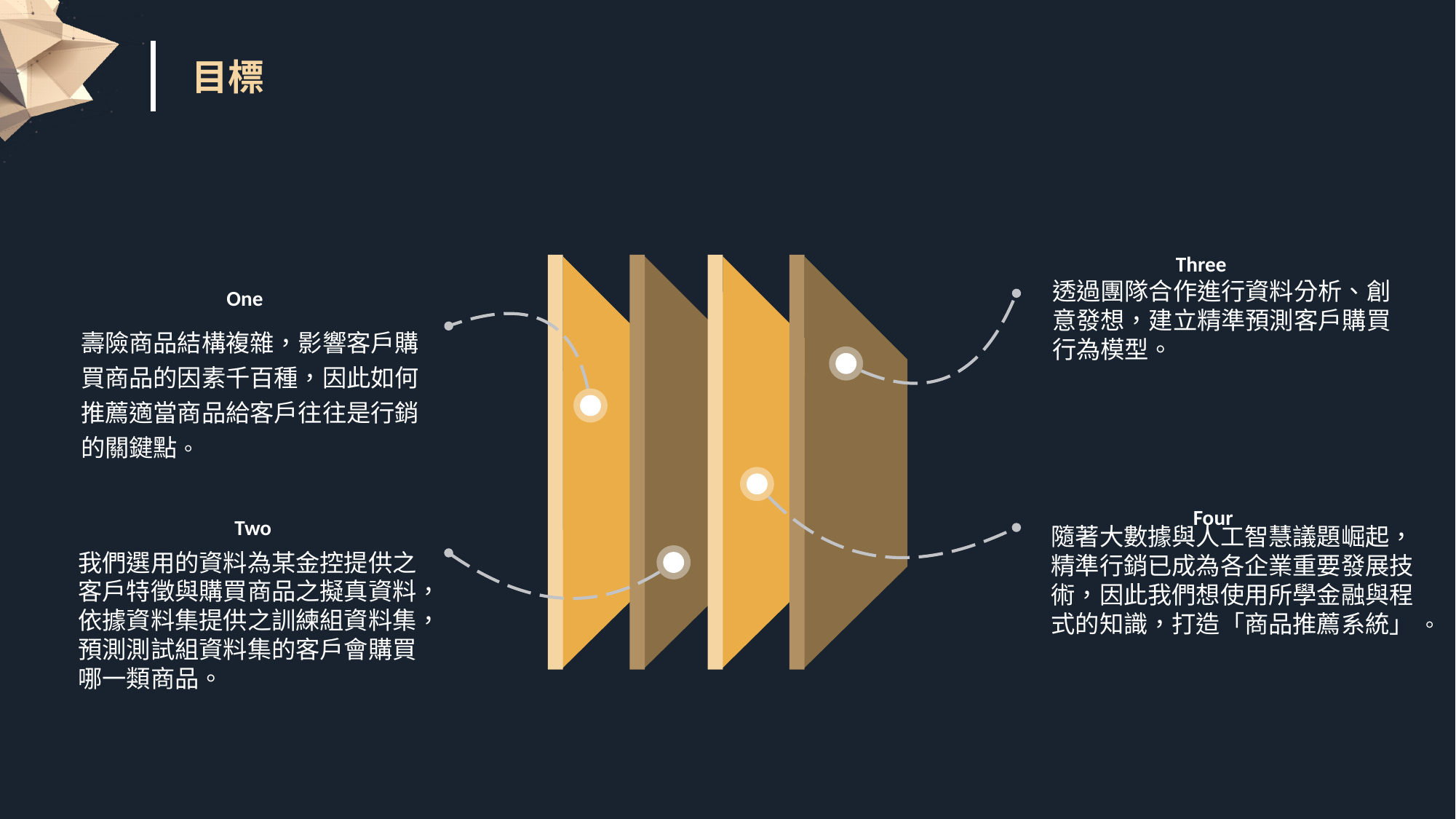

目標
e7d195523061f1c021b92b3d25e54ab5e788c0576048880950C3AFFA1066A7153250F1349197BA8C5246BA9D557EC0274B8DA272D2431748978789E76D2CD7D1F11E7447C1D163F5D9CA1CD35DC7B6F05A820A97FDDF78B8B8BFE74AECA721B077467AC650AC57D19B30C280006E62E923C6A231670E79842A5D2E9085D53A376E5BC0884553BF78D09B8D3066C2C944
Three
One
透過團隊合作進行資料分析、創意發想，建立精準預測客戶購買行為模型。

壽險商品結構複雜，影響客戶購買商品的因素千百種，因此如何推薦適當商品給客戶往往是行銷的關鍵點。

Four
Two

隨著大數據與人工智慧議題崛起，精準行銷已成為各企業重要發展技術，因此我們想使用所學金融與程式的知識，打造「商品推薦系統」 。

我們選用的資料為某金控提供之客戶特徵與購買商品之擬真資料，依據資料集提供之訓練組資料集，預測測試組資料集的客戶會購買哪一類商品。